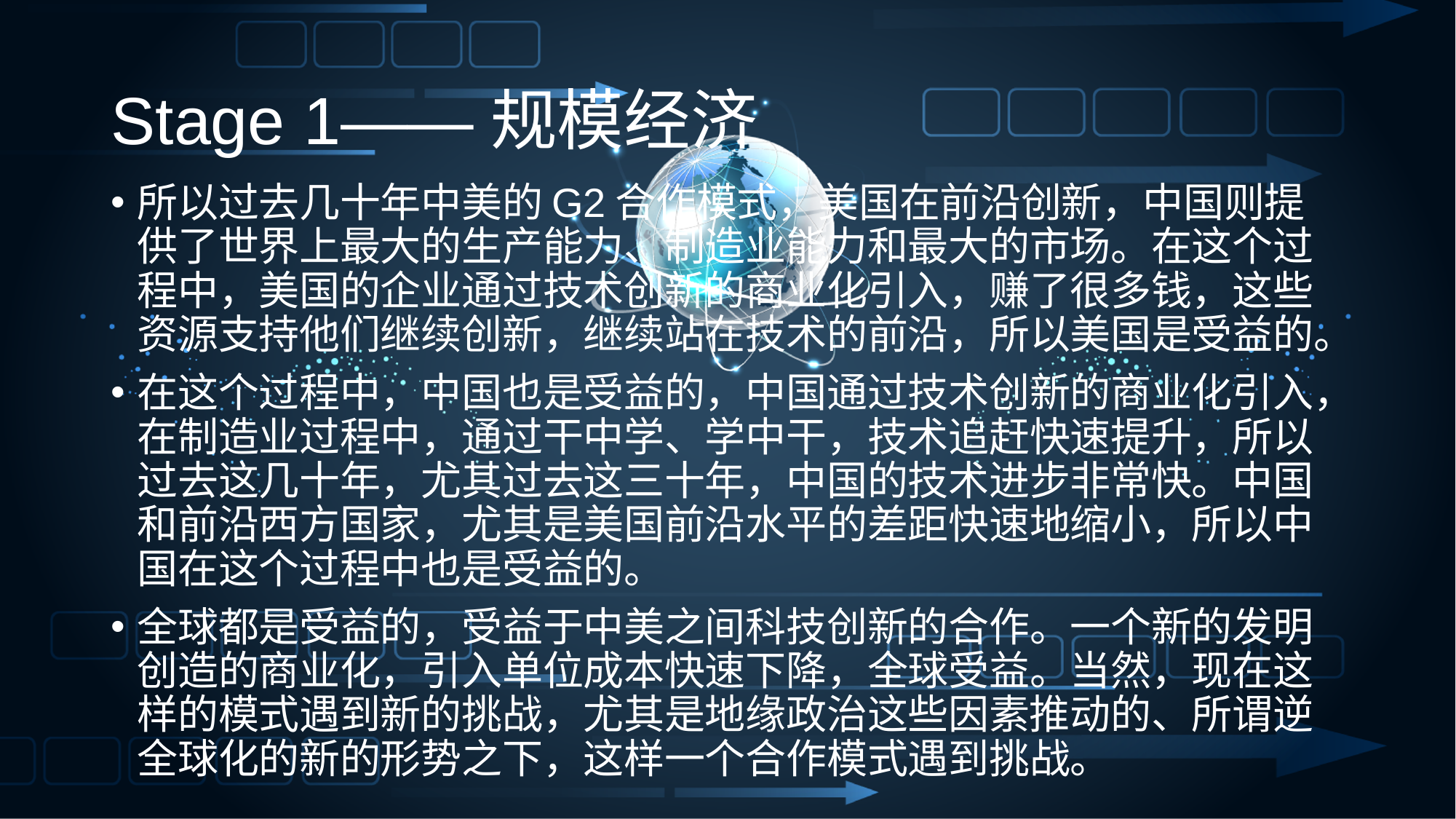

# Stage 1——规模经济
所以过去几十年中美的G2合作模式，美国在前沿创新，中国则提供了世界上最大的生产能力、制造业能力和最大的市场。在这个过程中，美国的企业通过技术创新的商业化引入，赚了很多钱，这些资源支持他们继续创新，继续站在技术的前沿，所以美国是受益的。
在这个过程中，中国也是受益的，中国通过技术创新的商业化引入，在制造业过程中，通过干中学、学中干，技术追赶快速提升，所以过去这几十年，尤其过去这三十年，中国的技术进步非常快。中国和前沿西方国家，尤其是美国前沿水平的差距快速地缩小，所以中国在这个过程中也是受益的。
全球都是受益的，受益于中美之间科技创新的合作。一个新的发明创造的商业化，引入单位成本快速下降，全球受益。当然，现在这样的模式遇到新的挑战，尤其是地缘政治这些因素推动的、所谓逆全球化的新的形势之下，这样一个合作模式遇到挑战。